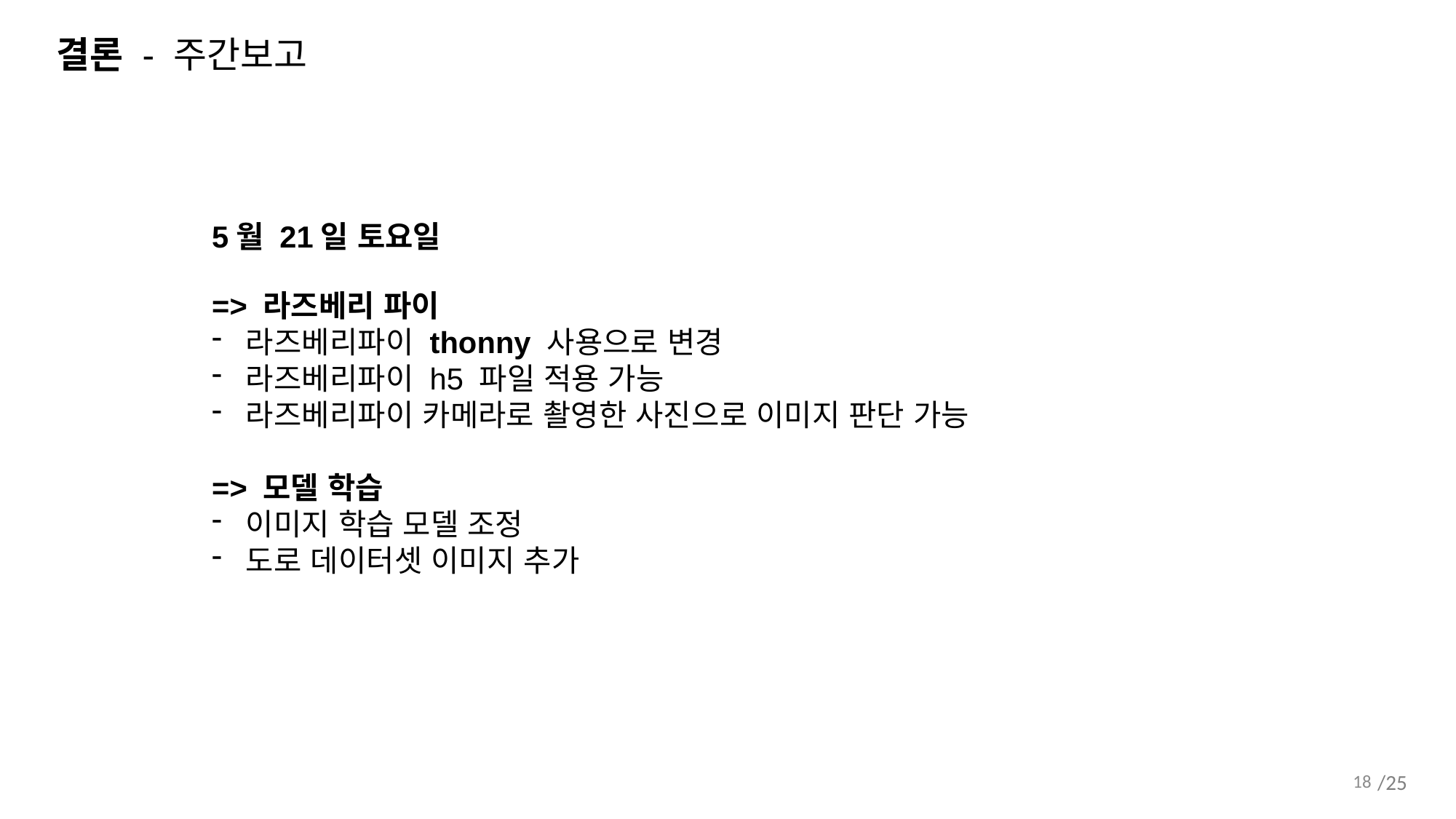

결론 - 주간보고
5월 21일 토요일

=> 라즈베리 파이
라즈베리파이 thonny 사용으로 변경
라즈베리파이 h5 파일 적용 가능
라즈베리파이 카메라로 촬영한 사진으로 이미지 판단 가능

=> 모델 학습
이미지 학습 모델 조정
도로 데이터셋 이미지 추가
18